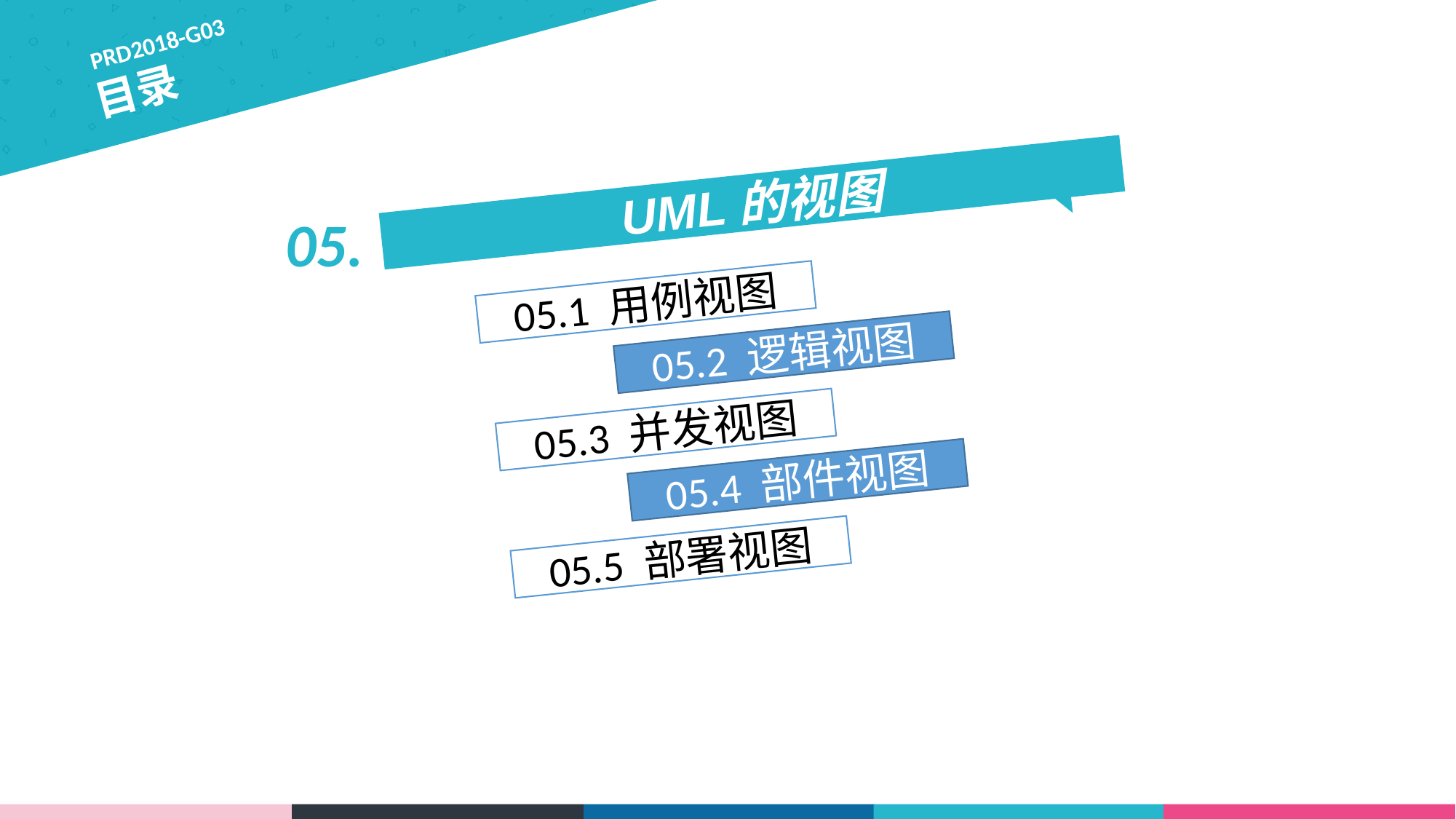

PRD2018-G03
目录
UML的视图

05.
05.1 用例视图
05.2 逻辑视图
05.3 并发视图
05.4 部件视图
05.5 部署视图